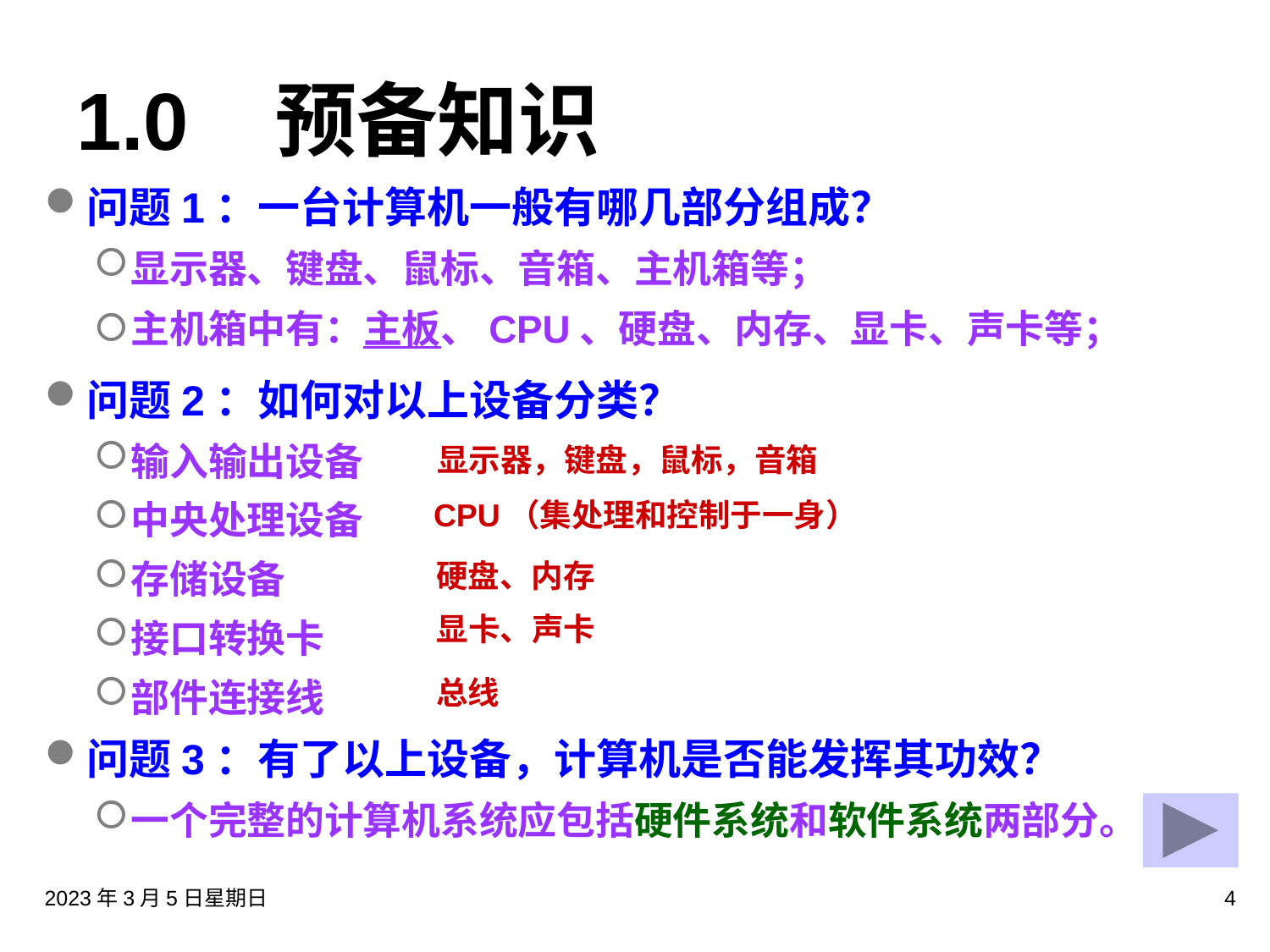

# 1.0   预备知识
问题1：一台计算机一般有哪几部分组成？
显示器、键盘、鼠标、音箱、主机箱等；
主机箱中有：主板、CPU、硬盘、内存、显卡、声卡等；
问题2：如何对以上设备分类？
输入输出设备
中央处理设备
存储设备
接口转换卡
部件连接线
问题3：有了以上设备，计算机是否能发挥其功效？
一个完整的计算机系统应包括硬件系统和软件系统两部分。
显示器，键盘，鼠标，音箱
CPU（集处理和控制于一身）
硬盘、内存
显卡、声卡
总线

2023年3月5日星期日
4